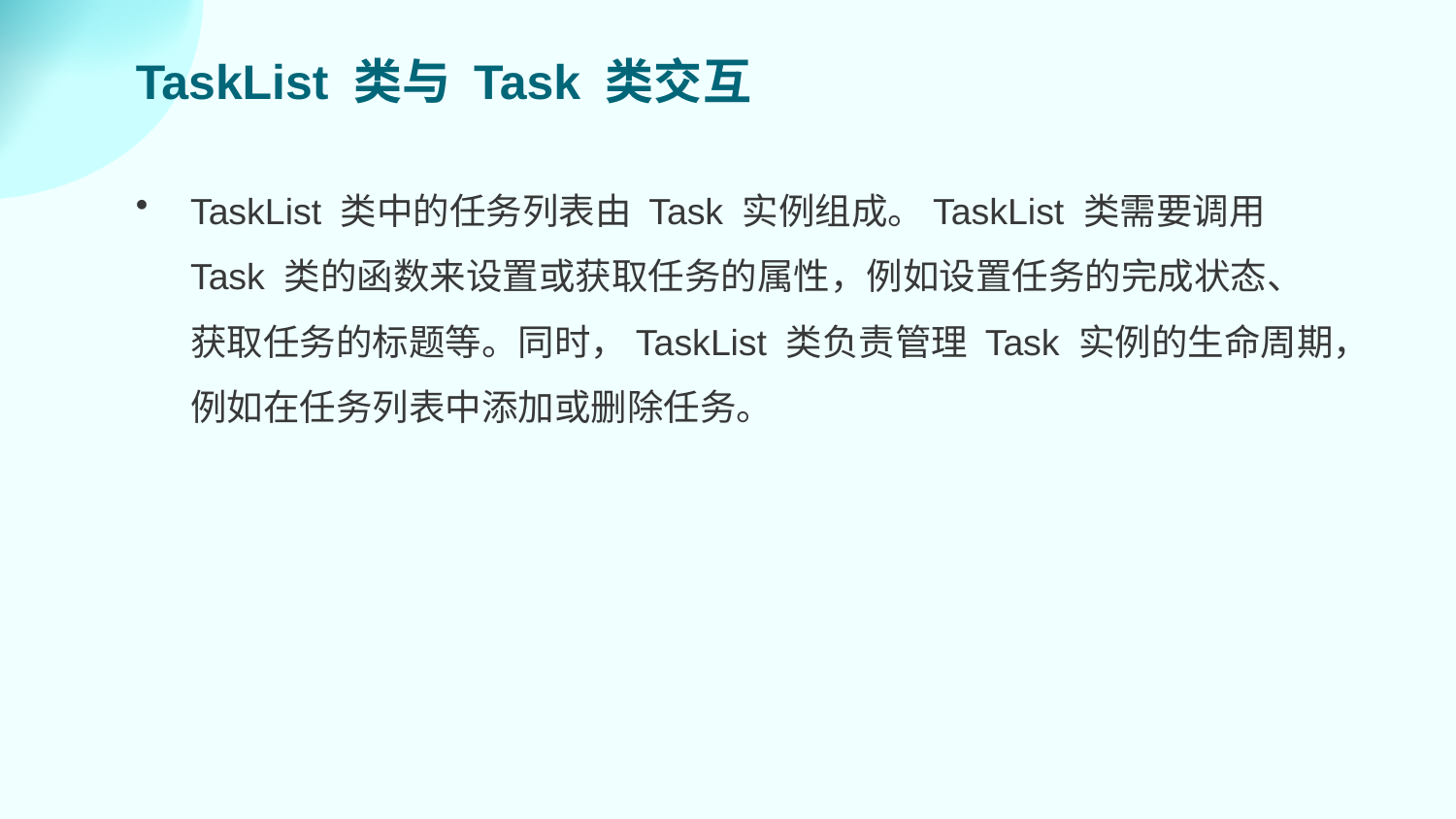

TaskList 类与 Task 类交互
TaskList 类中的任务列表由 Task 实例组成。TaskList 类需要调用 Task 类的函数来设置或获取任务的属性，例如设置任务的完成状态、获取任务的标题等。同时，TaskList 类负责管理 Task 实例的生命周期，例如在任务列表中添加或删除任务。